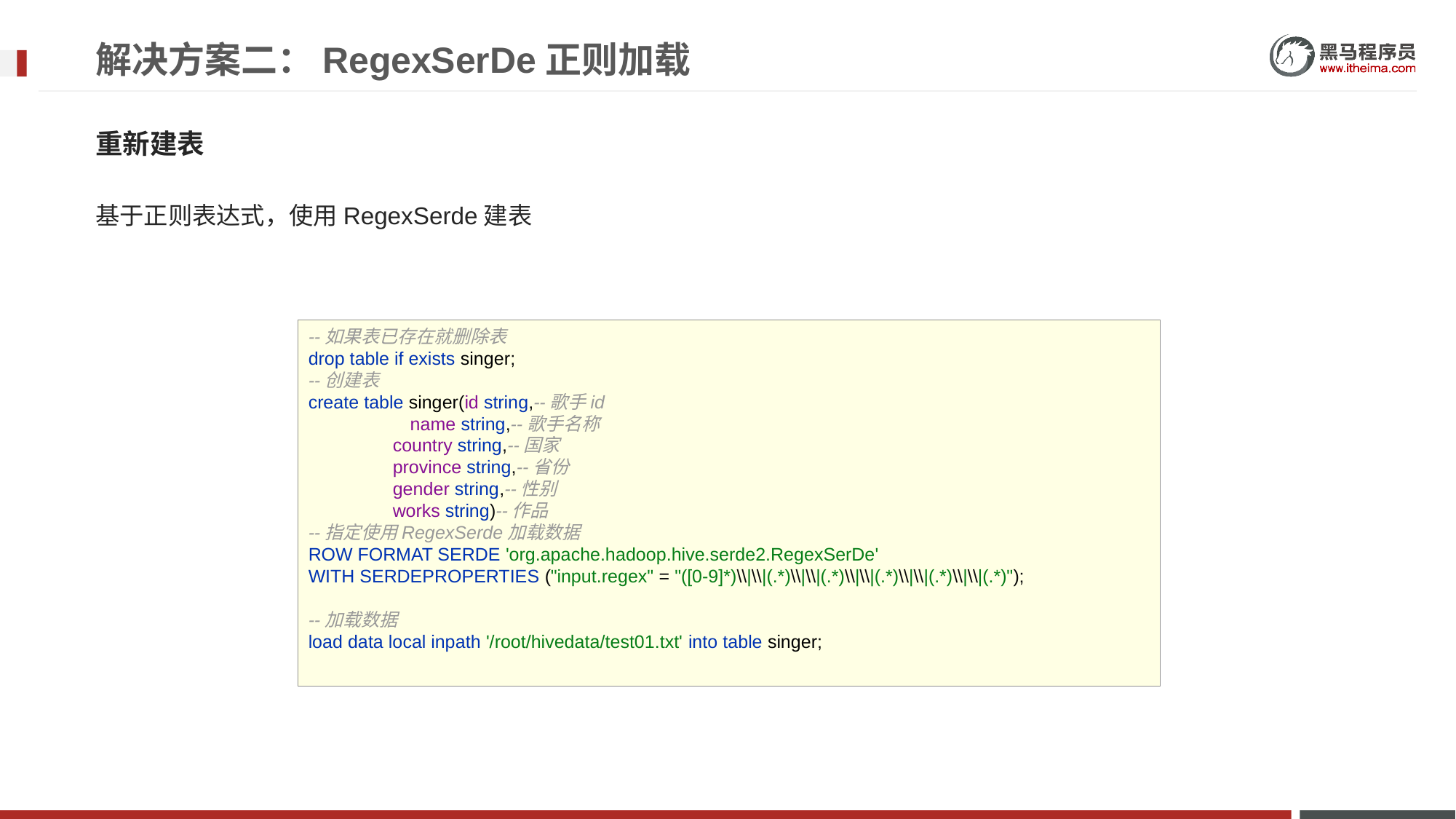

# 解决方案二：RegexSerDe正则加载
重新建表
基于正则表达式，使用RegexSerde建表
--如果表已存在就删除表
drop table if exists singer;
--创建表
create table singer(id string,--歌手id
                    name string,--歌手名称
                    country string,--国家
                    province string,--省份
                    gender string,--性别
                    works string)--作品
--指定使用RegexSerde加载数据
ROW FORMAT SERDE 'org.apache.hadoop.hive.serde2.RegexSerDe'
WITH SERDEPROPERTIES ("input.regex" = "([0-9]*)\\|\\|(.*)\\|\\|(.*)\\|\\|(.*)\\|\\|(.*)\\|\\|(.*)");
--加载数据
load data local inpath '/root/hivedata/test01.txt' into table singer;